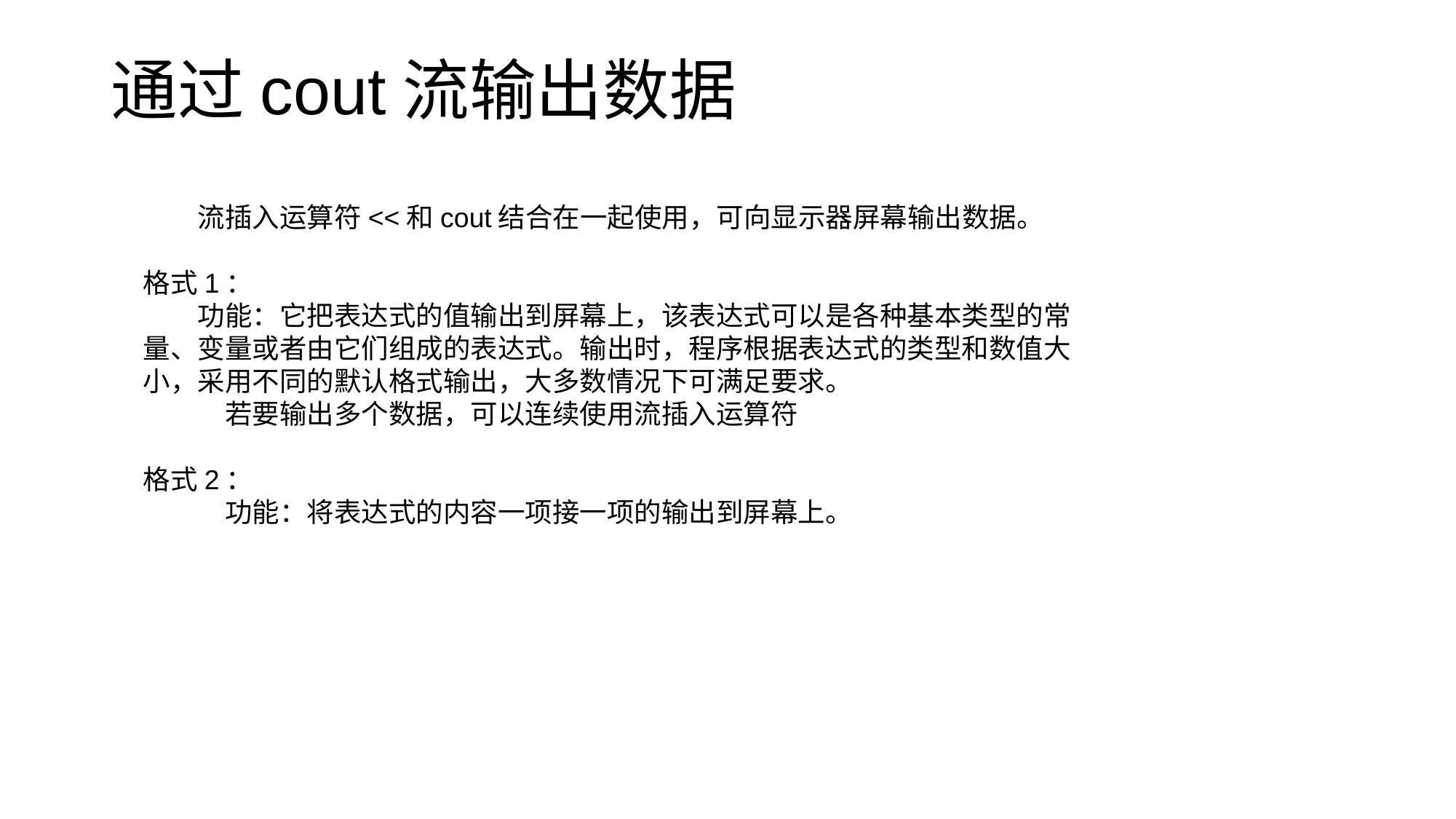

# 通过cout流输出数据
　　流插入运算符<<和cout结合在一起使用，可向显示器屏幕输出数据。

格式1：
　　功能：它把表达式的值输出到屏幕上，该表达式可以是各种基本类型的常量、变量或者由它们组成的表达式。输出时，程序根据表达式的类型和数值大小，采用不同的默认格式输出，大多数情况下可满足要求。
　　　若要输出多个数据，可以连续使用流插入运算符

格式2：
　　　功能：将表达式的内容一项接一项的输出到屏幕上。